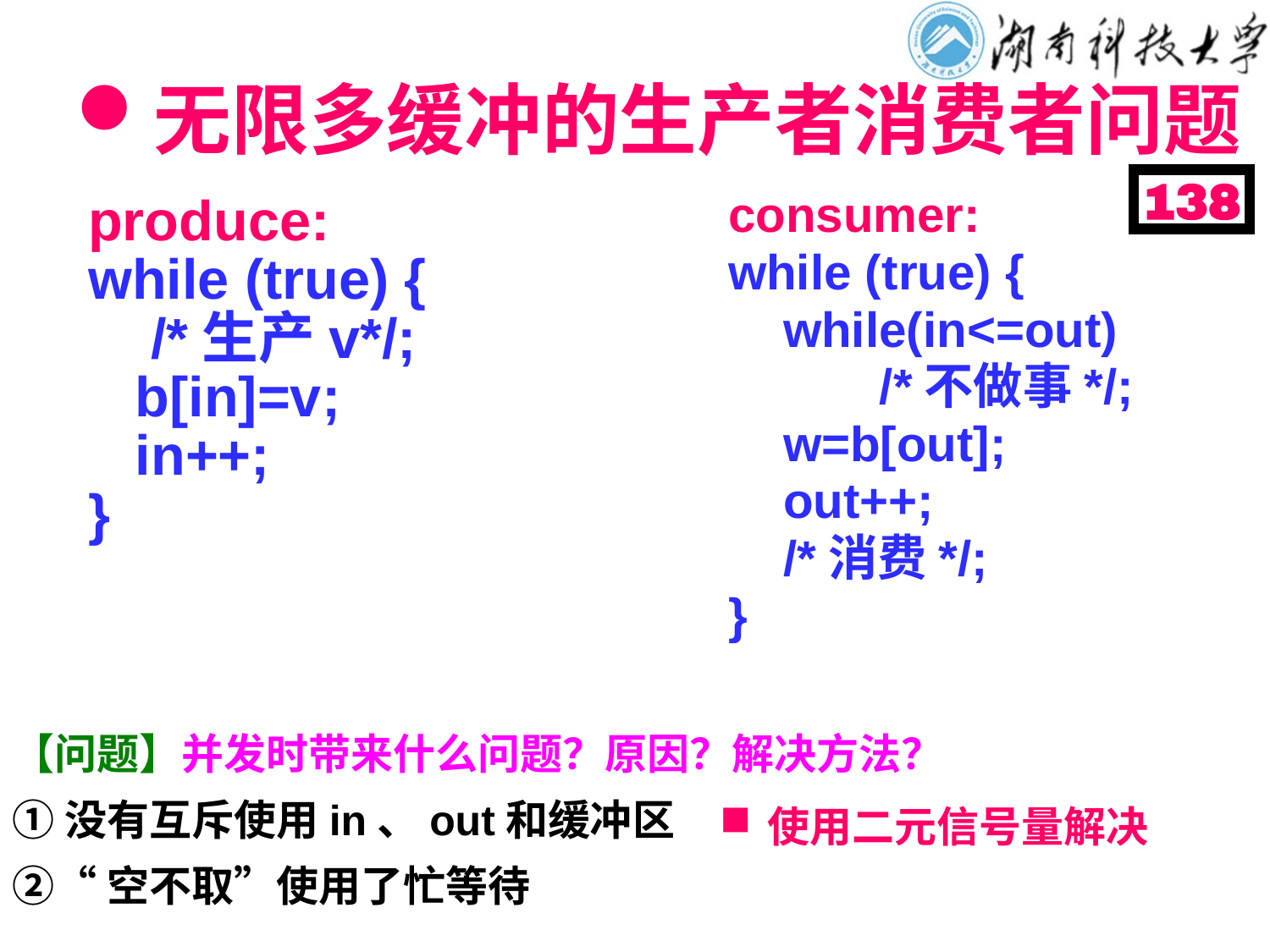

# 无限多缓冲的生产者消费者问题
138
consumer:
while (true) {
    while(in<=out)
           /*不做事*/;
    w=b[out];
    out++;
    /*消费*/;
}
produce:
while (true) {
    /*生产v*/;
   b[in]=v;
   in++;
}
【问题】并发时带来什么问题？原因？解决方法？
①没有互斥使用in、out和缓冲区
②“空不取”使用了忙等待
使用二元信号量解决